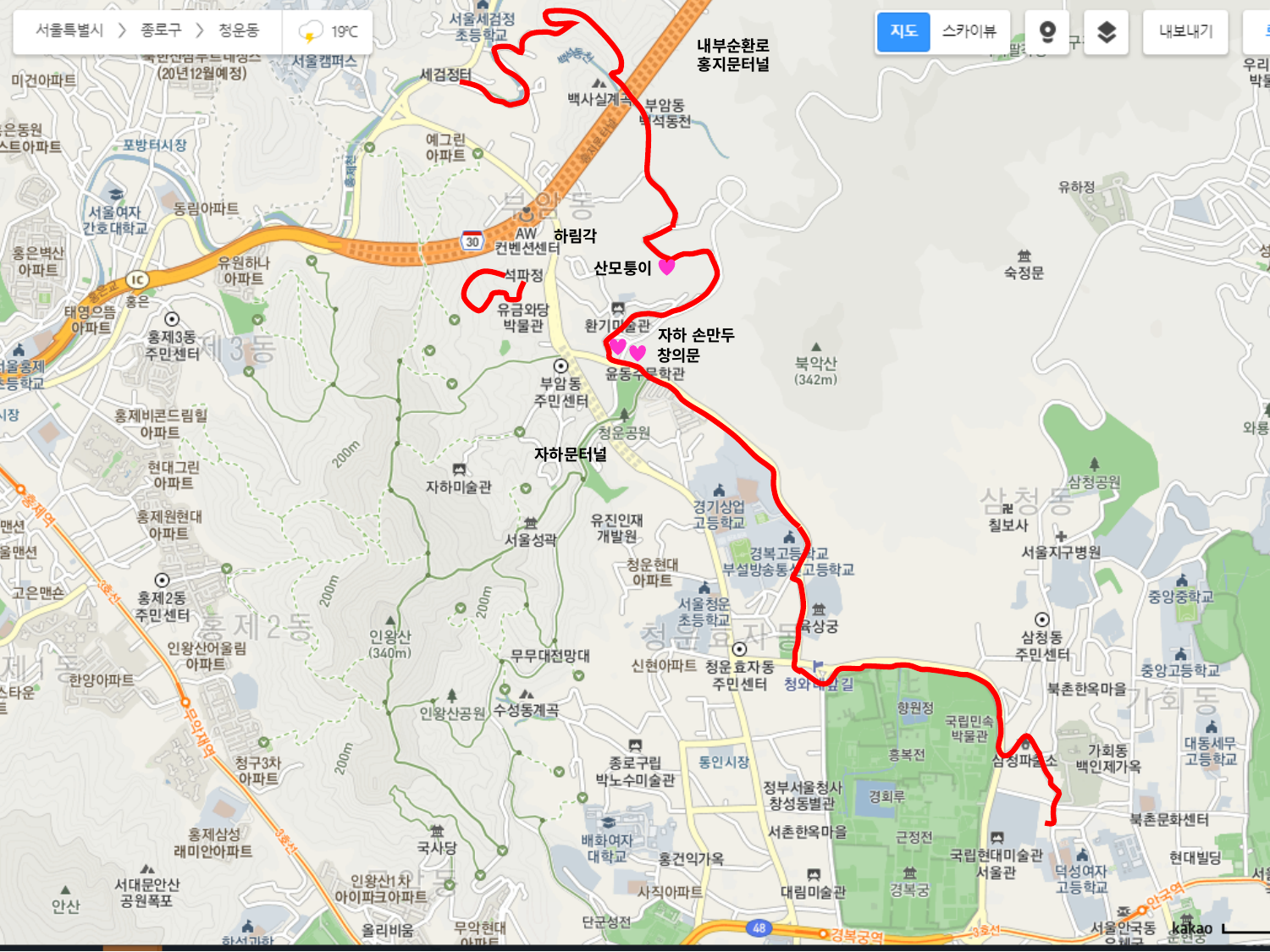

내부순환로
홍지문터널
하림각

산모퉁이

자하 손만두

창의문

자하문터널